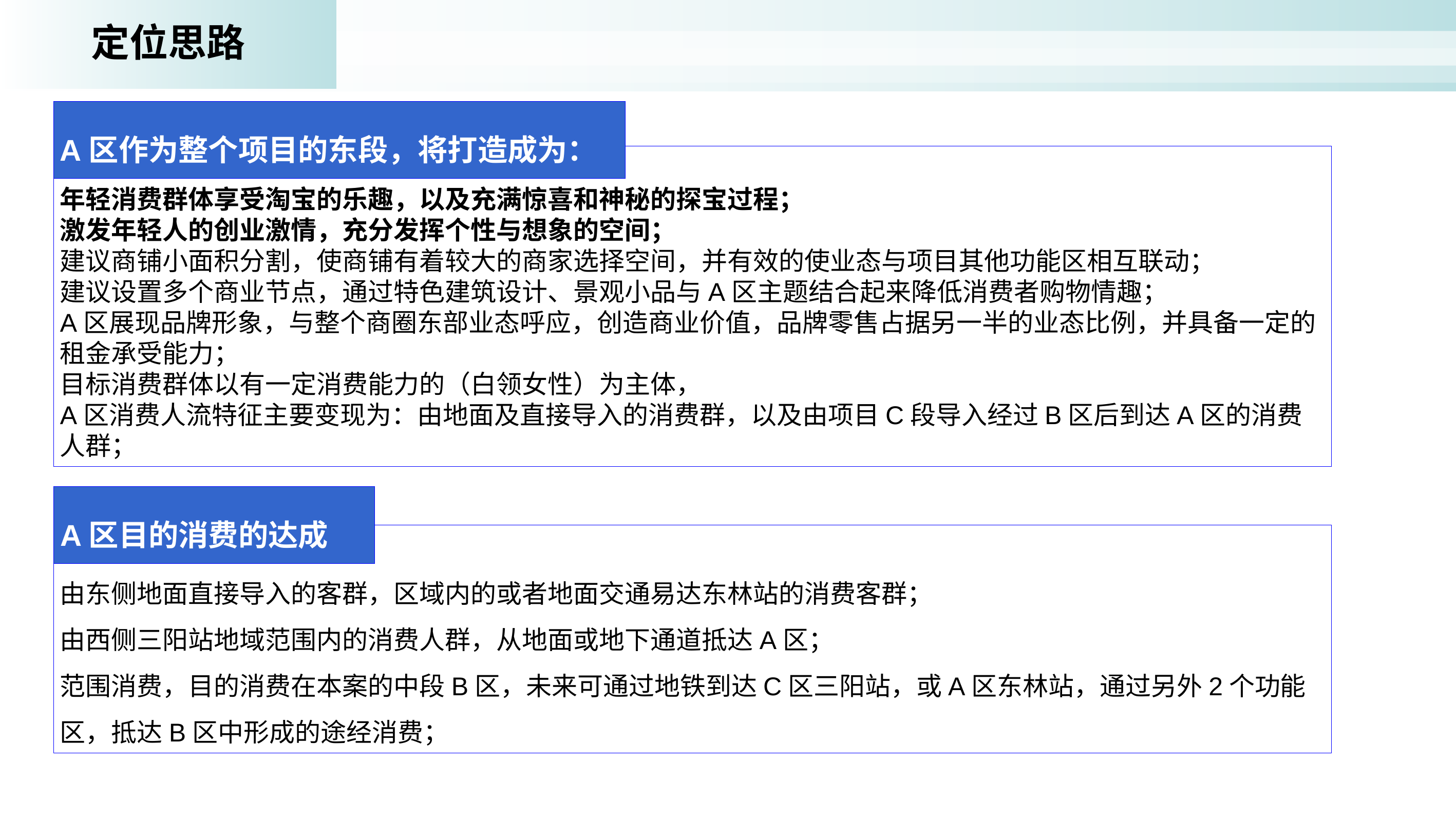

定位思路
A区作为整个项目的东段，将打造成为：

年轻消费群体享受淘宝的乐趣，以及充满惊喜和神秘的探宝过程；
激发年轻人的创业激情，充分发挥个性与想象的空间；
建议商铺小面积分割，使商铺有着较大的商家选择空间，并有效的使业态与项目其他功能区相互联动；
建议设置多个商业节点，通过特色建筑设计、景观小品与A区主题结合起来降低消费者购物情趣；
A区展现品牌形象，与整个商圈东部业态呼应，创造商业价值，品牌零售占据另一半的业态比例，并具备一定的租金承受能力；
目标消费群体以有一定消费能力的（白领女性）为主体，
A区消费人流特征主要变现为：由地面及直接导入的消费群，以及由项目C段导入经过B区后到达A区的消费人群；
A区目的消费的达成

由东侧地面直接导入的客群，区域内的或者地面交通易达东林站的消费客群；
由西侧三阳站地域范围内的消费人群，从地面或地下通道抵达A区；
范围消费，目的消费在本案的中段B区，未来可通过地铁到达C区三阳站，或A区东林站，通过另外2个功能区，抵达B区中形成的途经消费；